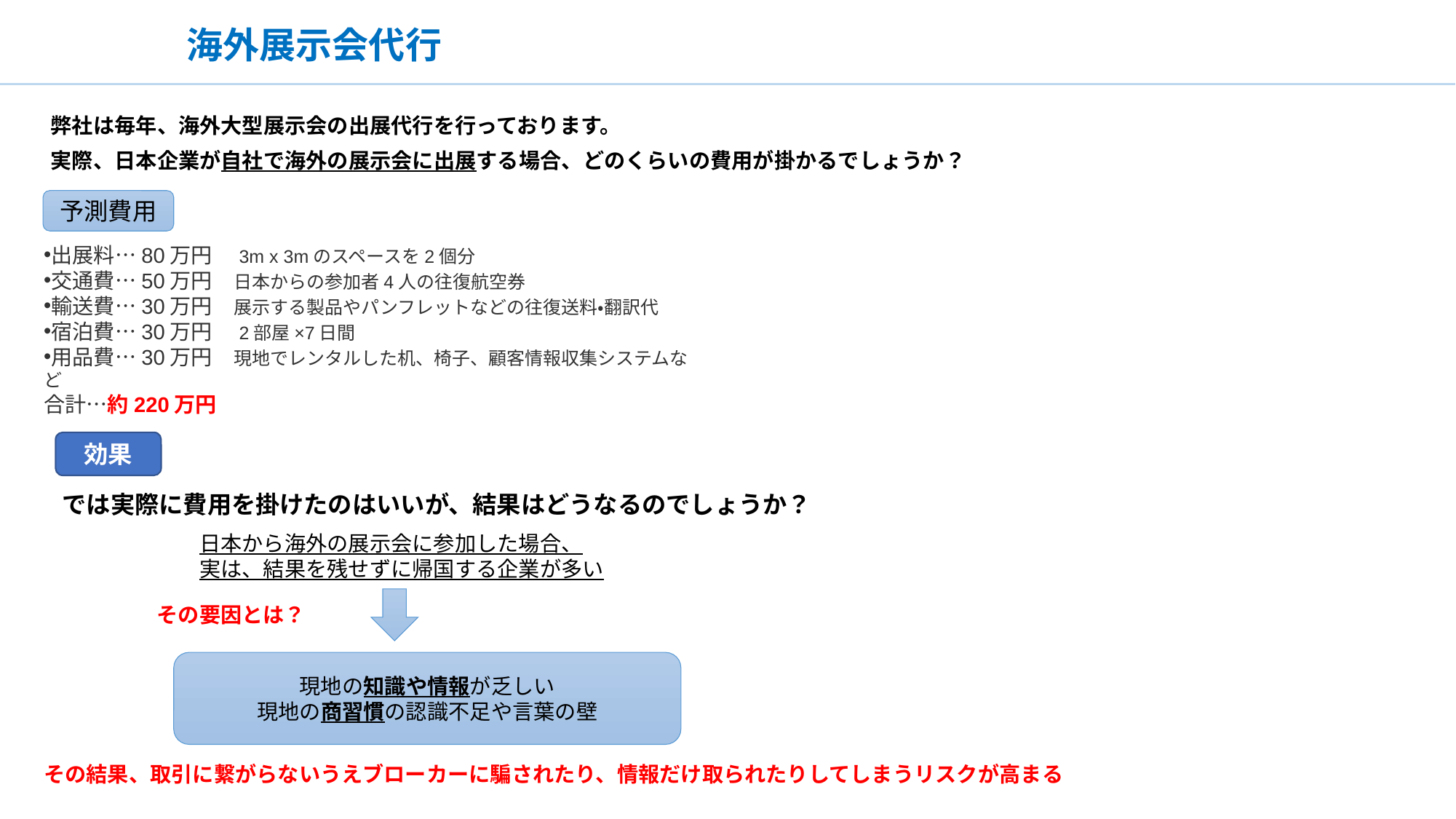

海外展示会代行
弊社は毎年、海外大型展示会の出展代行を行っております。
実際、日本企業が自社で海外の展示会に出展する場合、どのくらいの費用が掛かるでしょうか？
予測費用
出展料…80万円　3m x 3mのスペースを2個分
交通費…50万円　日本からの参加者4人の往復航空券
輸送費…30万円　展示する製品やパンフレットなどの往復送料・翻訳代
宿泊費…30万円　2部屋×7日間
用品費…30万円　現地でレンタルした机、椅子、顧客情報収集システムなど
合計…約220万円
効果
では実際に費用を掛けたのはいいが、結果はどうなるのでしょうか？
日本から海外の展示会に参加した場合、
実は、結果を残せずに帰国する企業が多い

その要因とは？
現地の知識や情報が乏しい
現地の商習慣の認識不足や言葉の壁
その結果、取引に繋がらないうえブローカーに騙されたり、情報だけ取られたりしてしまうリスクが高まる